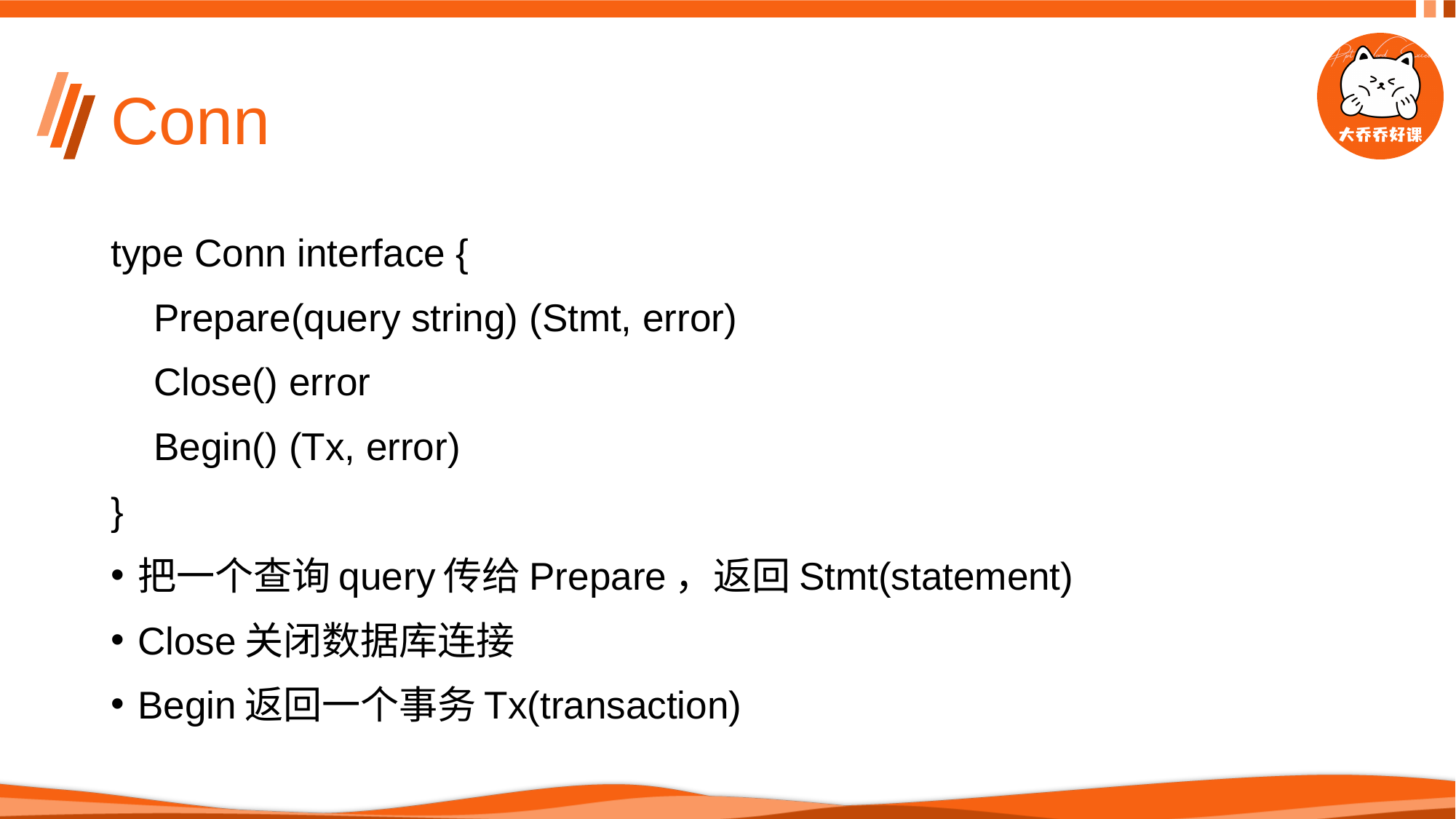

# Conn
type Conn interface {
    Prepare(query string) (Stmt, error)
    Close() error
    Begin() (Tx, error)
}
把一个查询query传给Prepare，返回Stmt(statement)
Close关闭数据库连接
Begin返回一个事务Tx(transaction)